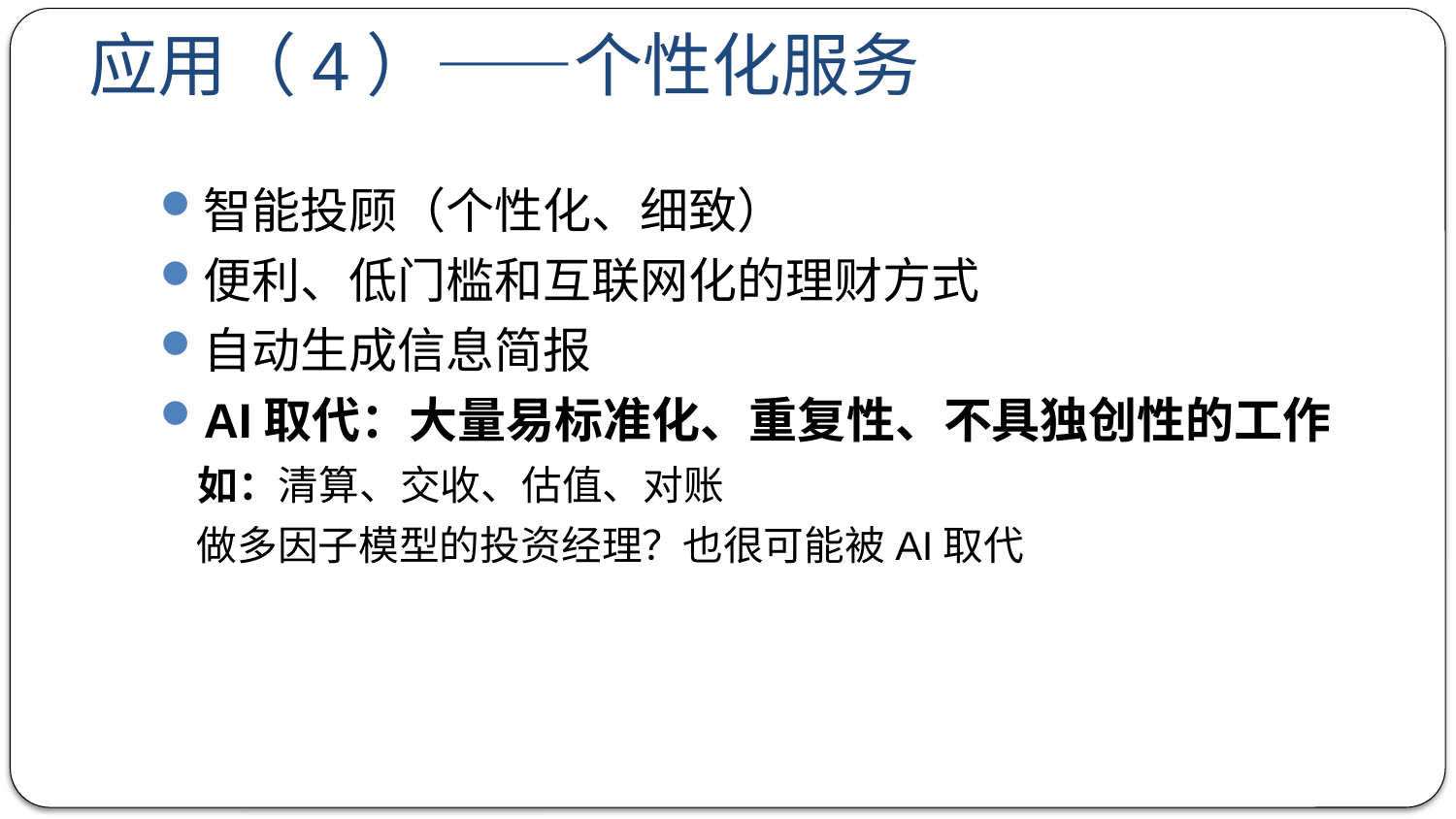

# 应用（4）——个性化服务
智能投顾（个性化、细致）
便利、低门槛和互联网化的理财方式
自动生成信息简报
AI取代：大量易标准化、重复性、不具独创性的工作
   如：清算、交收、估值、对账
   做多因子模型的投资经理？也很可能被AI取代